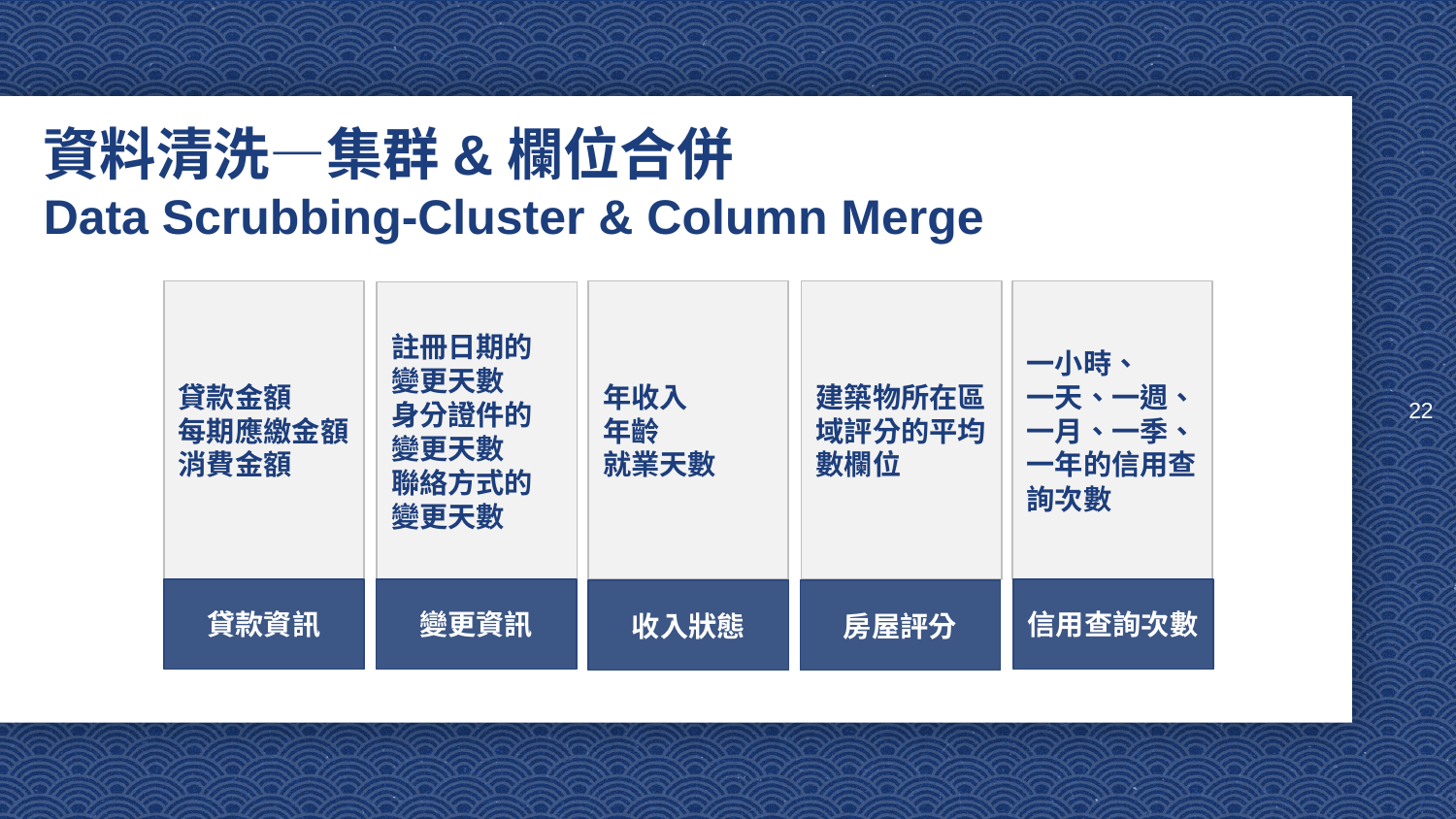

22
# 資料清洗—集群&欄位合併
Data Scrubbing-Cluster & Column Merge
年收入
年齡
就業天數
建築物所在區域評分的平均數欄位
一小時、
一天、一週、一月、一季、一年的信用查詢次數
貸款金額
每期應繳金額
消費金額
註冊日期的
變更天數
身分證件的
變更天數
聯絡方式的
變更天數
貸款資訊
變更資訊
信用查詢次數
收入狀態
房屋評分